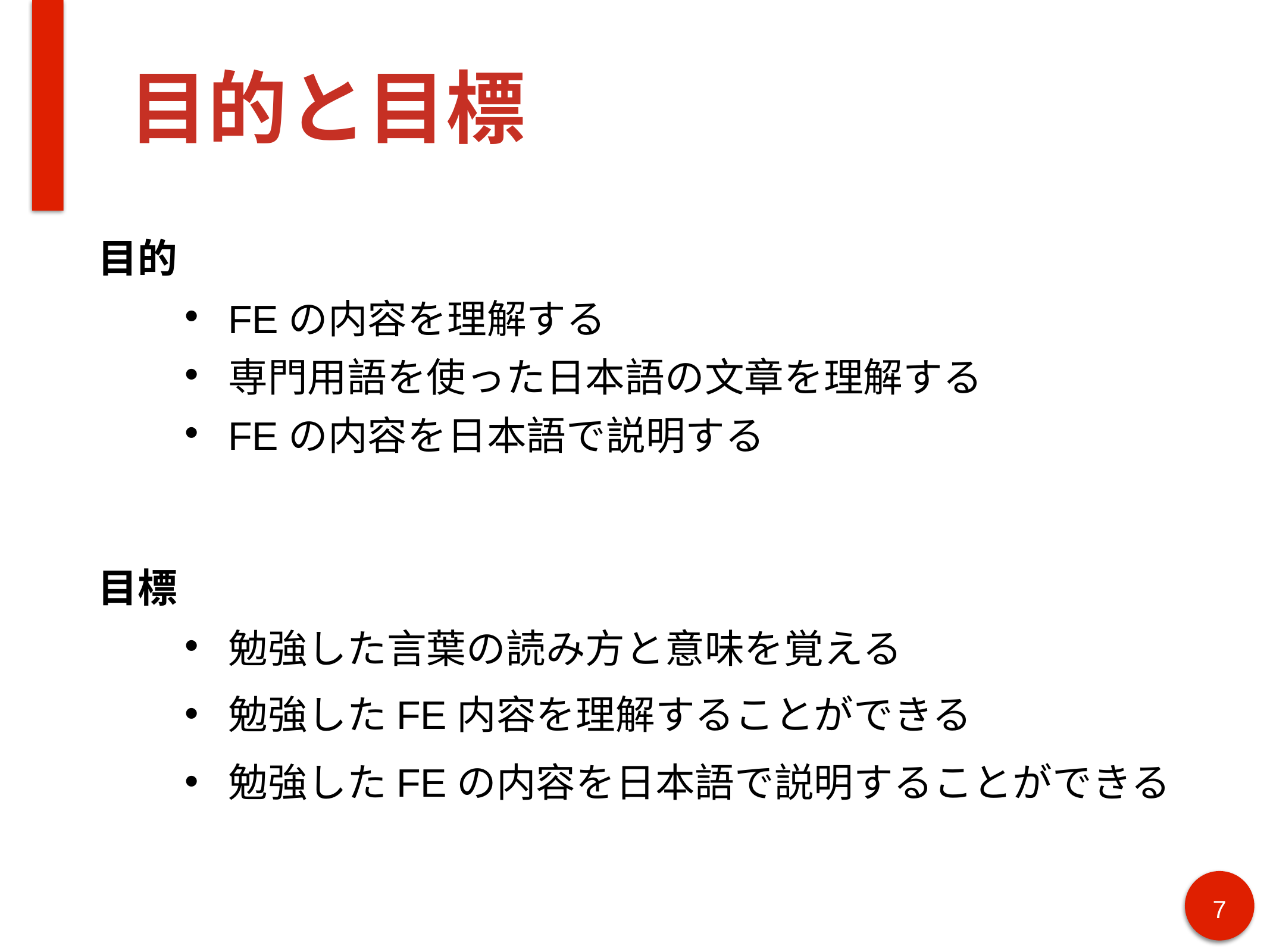

# 目的と目標
目的
FEの内容を理解する
専門用語を使った日本語の文章を理解する
FEの内容を日本語で説明する

目標
勉強した言葉の読み方と意味を覚える
勉強したFE内容を理解することができる
勉強したFEの内容を日本語で説明することができる
7